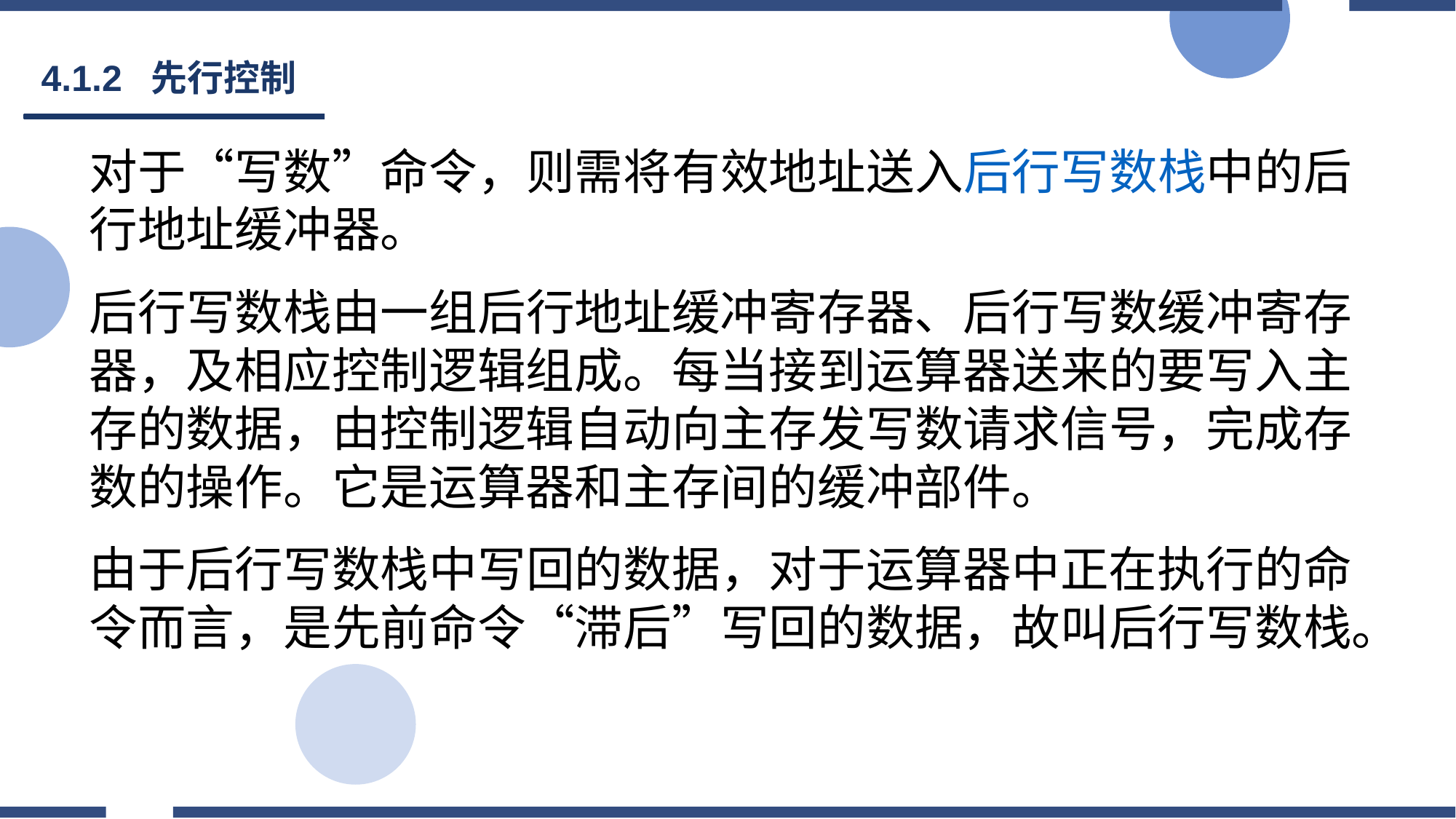

# 4.1.2  先行控制
对于“写数”命令，则需将有效地址送入后行写数栈中的后行地址缓冲器。
后行写数栈由一组后行地址缓冲寄存器、后行写数缓冲寄存器，及相应控制逻辑组成。每当接到运算器送来的要写入主存的数据，由控制逻辑自动向主存发写数请求信号，完成存数的操作。它是运算器和主存间的缓冲部件。
由于后行写数栈中写回的数据，对于运算器中正在执行的命令而言，是先前命令“滞后”写回的数据，故叫后行写数栈。